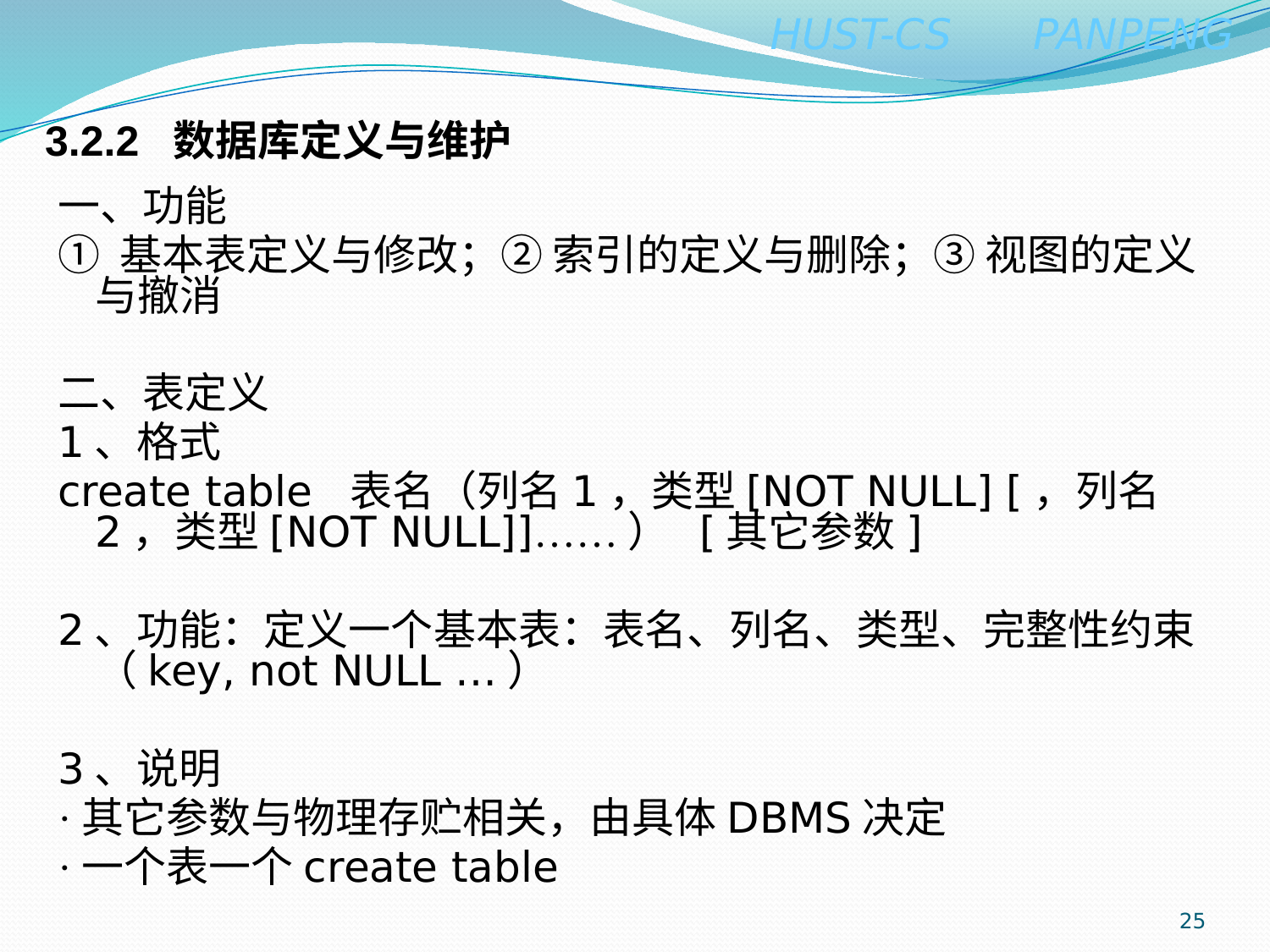

# 3.2.2  数据库定义与维护
一、功能
① 基本表定义与修改；② 索引的定义与删除；③ 视图的定义与撤消

二、表定义
1、格式
create table  表名（列名1，类型[NOT NULL] [，列名2，类型[NOT NULL]]……）  [其它参数]

2、功能：定义一个基本表：表名、列名、类型、完整性约束（key, not NULL …）

3、说明
·其它参数与物理存贮相关，由具体DBMS决定
·一个表一个create table
25